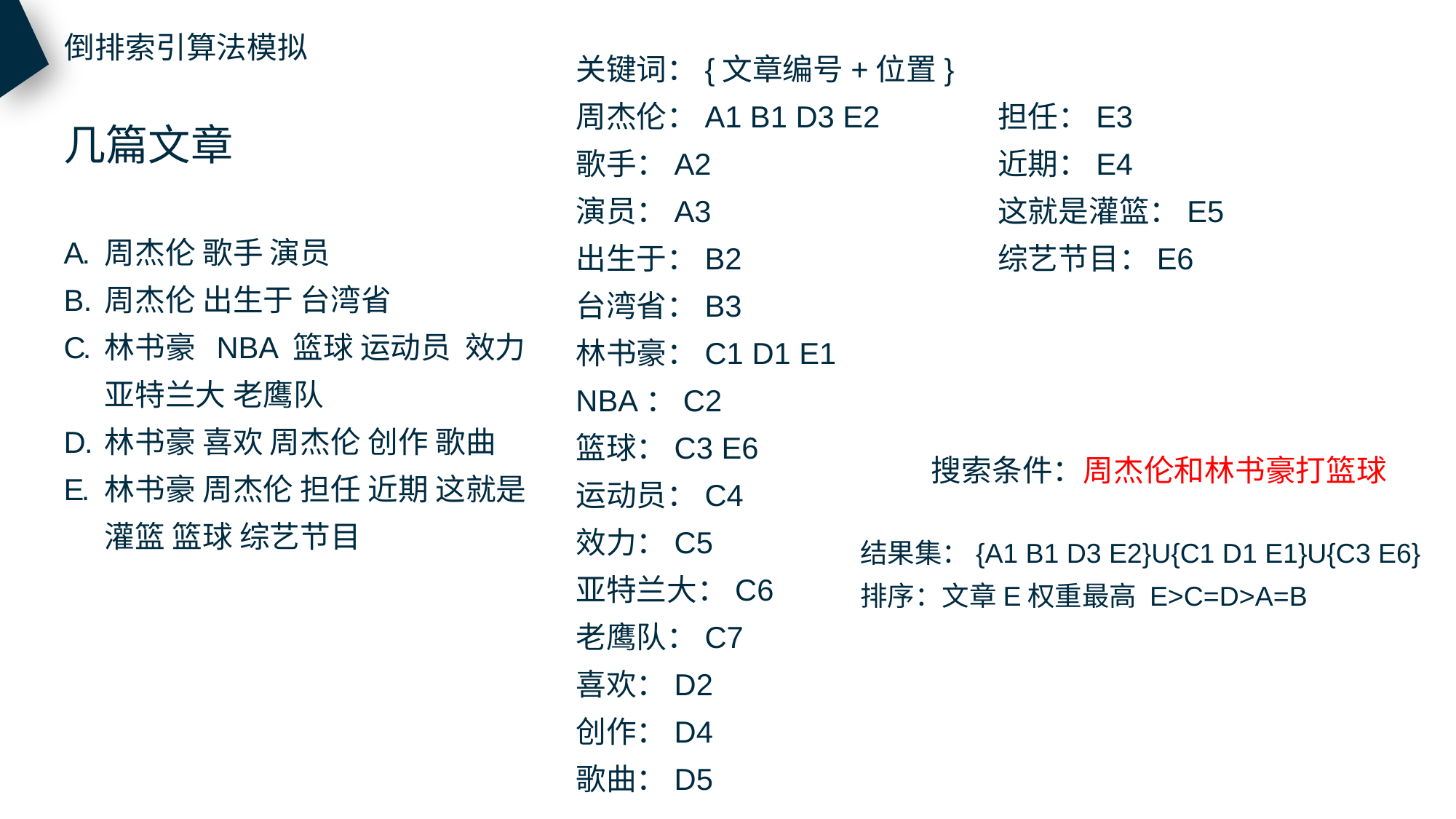

倒排索引算法模拟
关键词：{文章编号+位置}
周杰伦：A1 B1 D3 E2
歌手：A2
演员：A3
出生于：B2
台湾省：B3
林书豪：C1 D1 E1
NBA：C2
篮球：C3 E6
运动员：C4
效力：C5
亚特兰大：C6
老鹰队：C7
喜欢：D2
创作：D4
歌曲：D5

担任：E3
近期：E4
这就是灌篮：E5
综艺节目：E6
几篇文章
周杰伦 歌手 演员
周杰伦 出生于 台湾省
林书豪  NBA 篮球 运动员  效力 亚特兰大 老鹰队
林书豪 喜欢 周杰伦 创作 歌曲
林书豪 周杰伦 担任 近期 这就是灌篮 篮球 综艺节目
搜索条件：周杰伦和林书豪打篮球
结果集：{A1 B1 D3 E2}U{C1 D1 E1}U{C3 E6}
排序：文章E权重最高 E>C=D>A=B